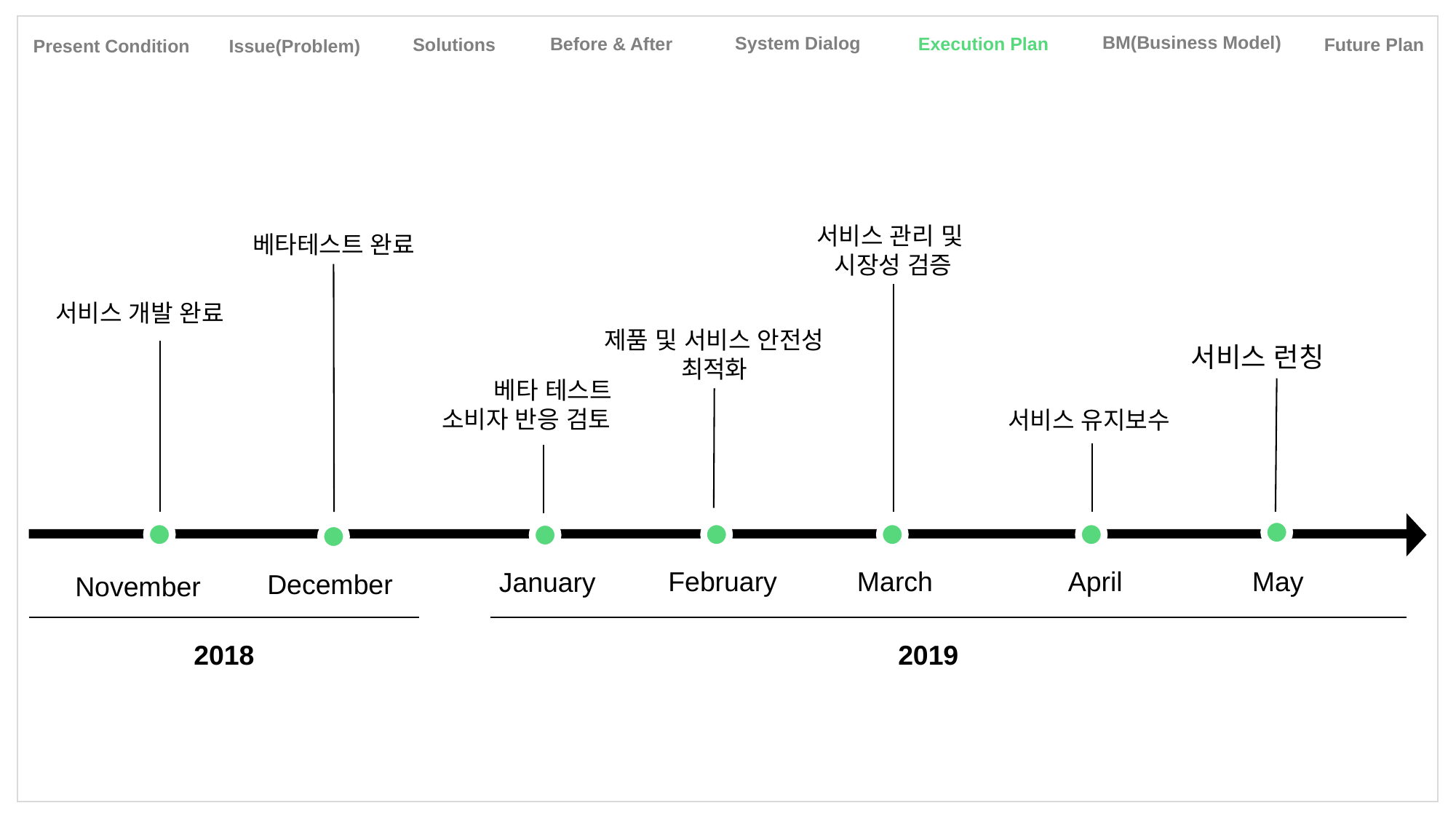

BM(Business Model)
System Dialog
Before & After
Execution Plan
Solutions
Future Plan
Present Condition
Issue(Problem)
서비스 관리 및
시장성 검증
베타테스트 완료
서비스 개발 완료
제품 및 서비스 안전성 최적화
서비스 런칭
베타 테스트
소비자 반응 검토
서비스 유지보수

February
March
April
May
January
December
November
2018
2019